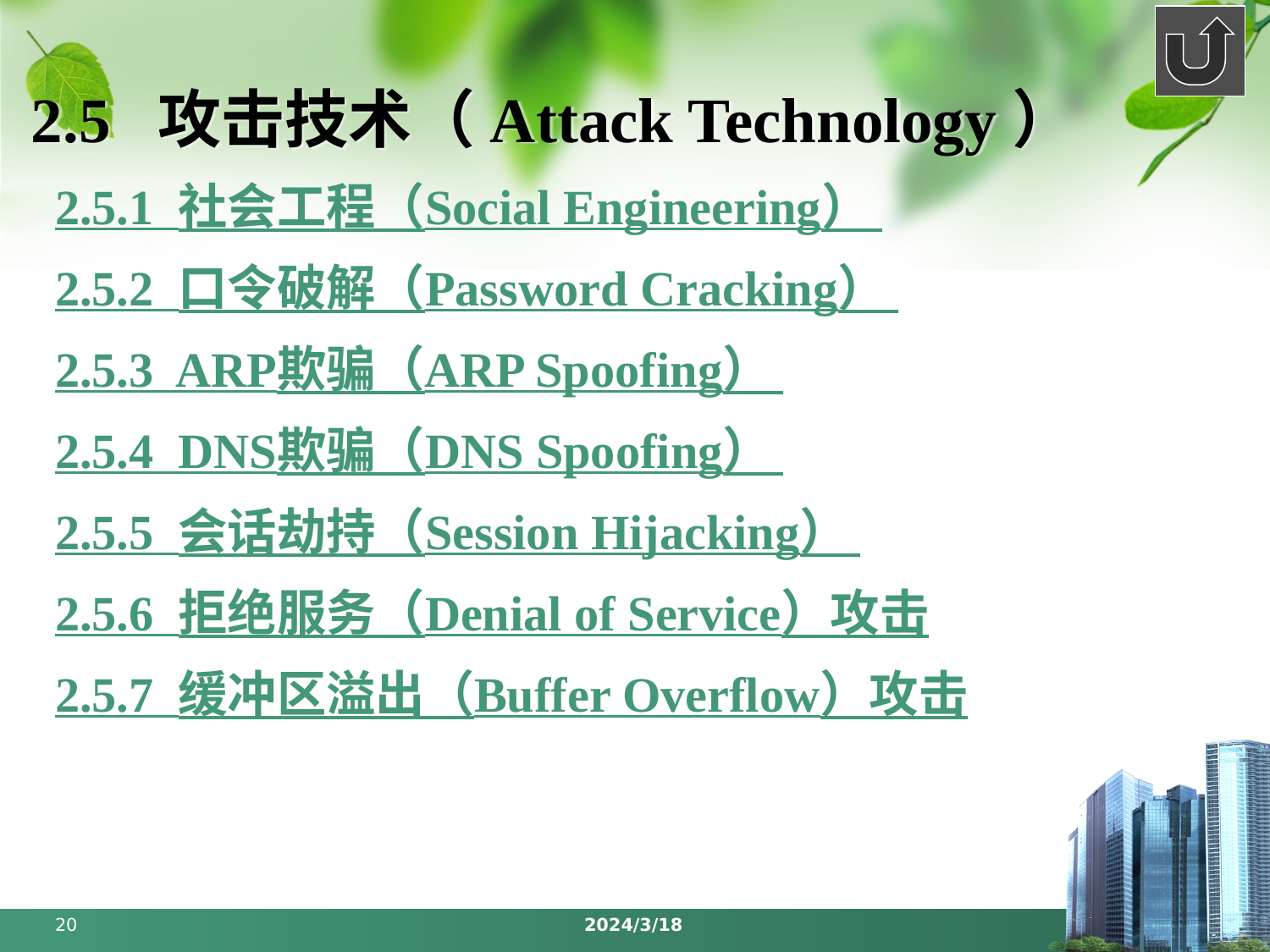

# 2.5  攻击技术（Attack Technology）
2.5.1  社会工程（Social Engineering）
2.5.2  口令破解（Password Cracking）
2.5.3  ARP欺骗（ARP Spoofing）
2.5.4  DNS欺骗（DNS Spoofing）
2.5.5  会话劫持（Session Hijacking）
2.5.6  拒绝服务（Denial of Service）攻击
2.5.7  缓冲区溢出（Buffer Overflow）攻击
20
2024/3/18